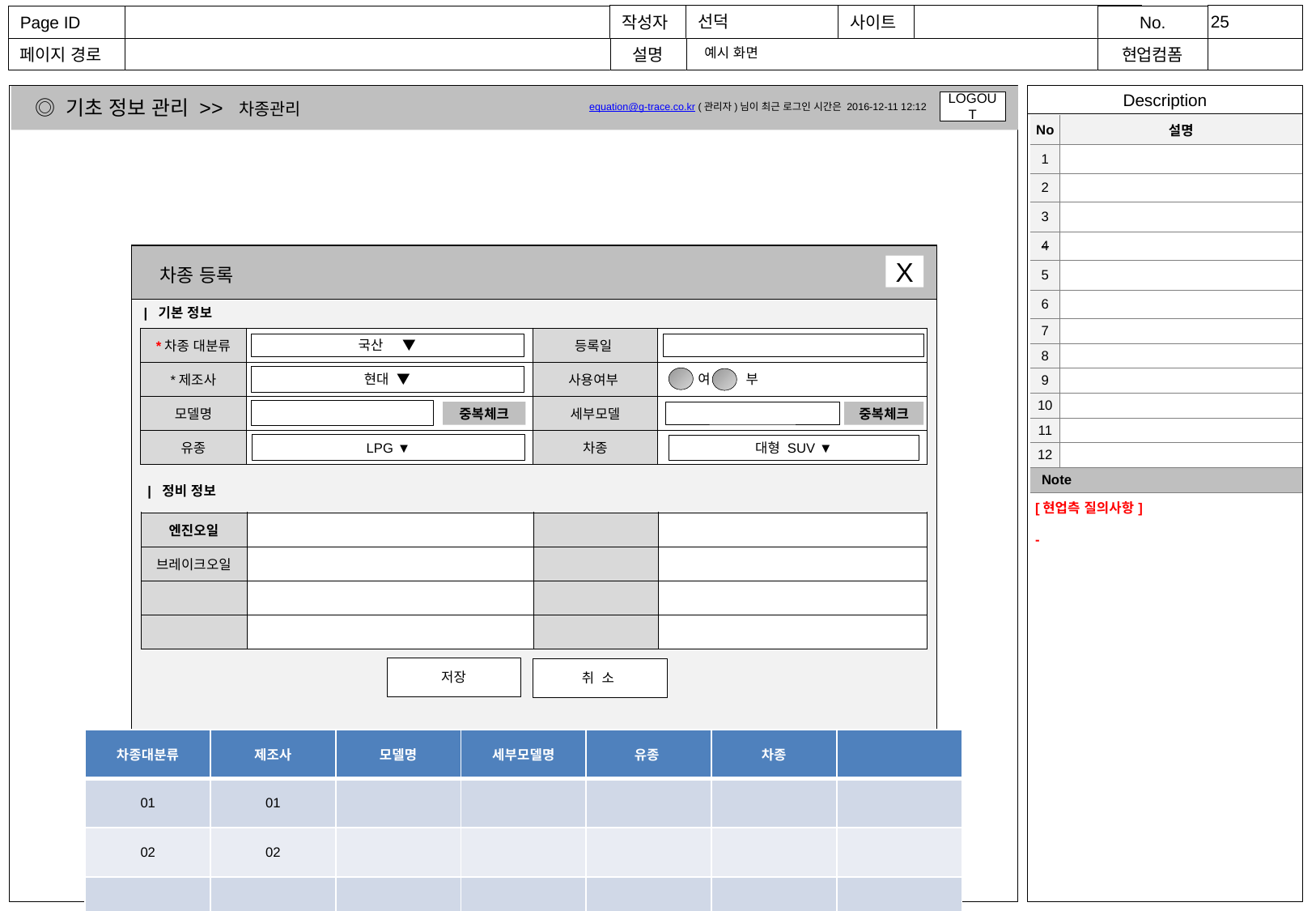

예시 화면

◎ 기초 정보 관리 >>  차종관리
LOGOUT
equation@g-trace.co.kr (관리자)님이 최근 로그인 시간은 2016-12-11 12:12

| No | 설명 |
| --- | --- |
| 1 |  |
| 2 |  |
| 3 |  |
| 4 |  |
| 5 |  |
| 6 |  |
| 7 |  |
| 8 |  |
| 9 |  |
| 10 |  |
| 11 |  |
| 12 |  |
| Note |  |
| [현업측 질의사항] - |  |

X
차종 등록
|  기본 정보
| \*차종 대분류 |  | 등록일 |  |
| --- | --- | --- | --- |
| \*제조사 |  | 사용여부 |  |
| 모델명 |  | 세부모델 |  |
| 유종 |  | 차종 |  |
국산     ▼

여

부

현대  ▼

중복체크
중복체크

LPG ▼
대형 SUV ▼
|  정비 정보
| 엔진오일 |  |  |  |
| --- | --- | --- | --- |
| 브레이크오일 |  |  |  |
|  |  |  |  |
|  |  |  |  |
저장
취  소
| 차종대분류 | 제조사 | 모델명 | 세부모델명 | 유종 | 차종 |  |
| --- | --- | --- | --- | --- | --- | --- |
| 01 | 01 |  |  |  |  |  |
| 02 | 02 |  |  |  |  |  |
|  |  |  |  |  |  |  |